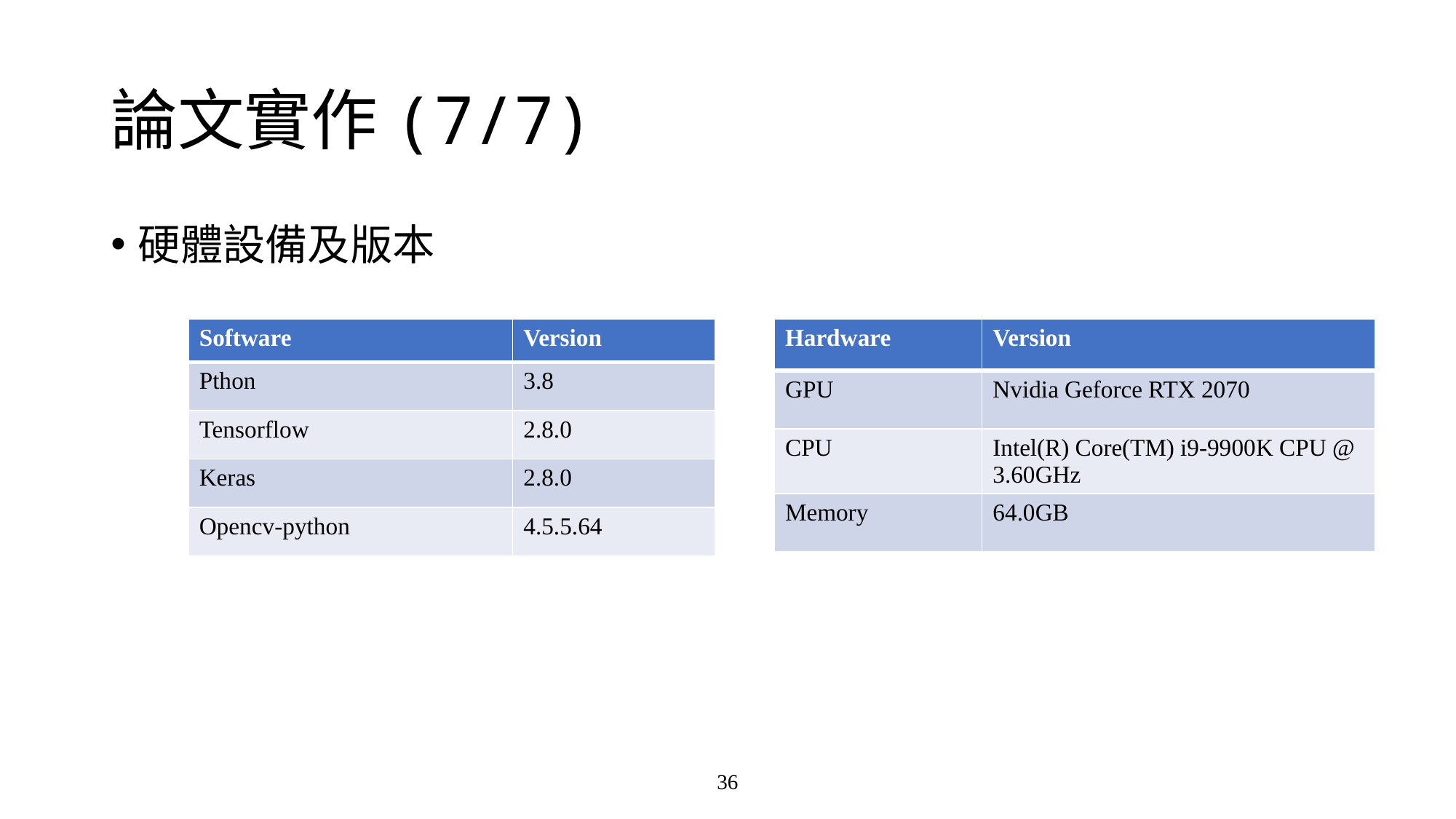

# 論文實作(7/7)
硬體設備及版本
| Software | Version |
| --- | --- |
| Pthon | 3.8 |
| Tensorflow | 2.8.0 |
| Keras | 2.8.0 |
| Opencv-python | 4.5.5.64 |
| Hardware | Version |
| --- | --- |
| GPU | Nvidia Geforce RTX 2070 |
| CPU | Intel(R) Core(TM) i9-9900K CPU @ 3.60GHz |
| Memory | 64.0GB |
36